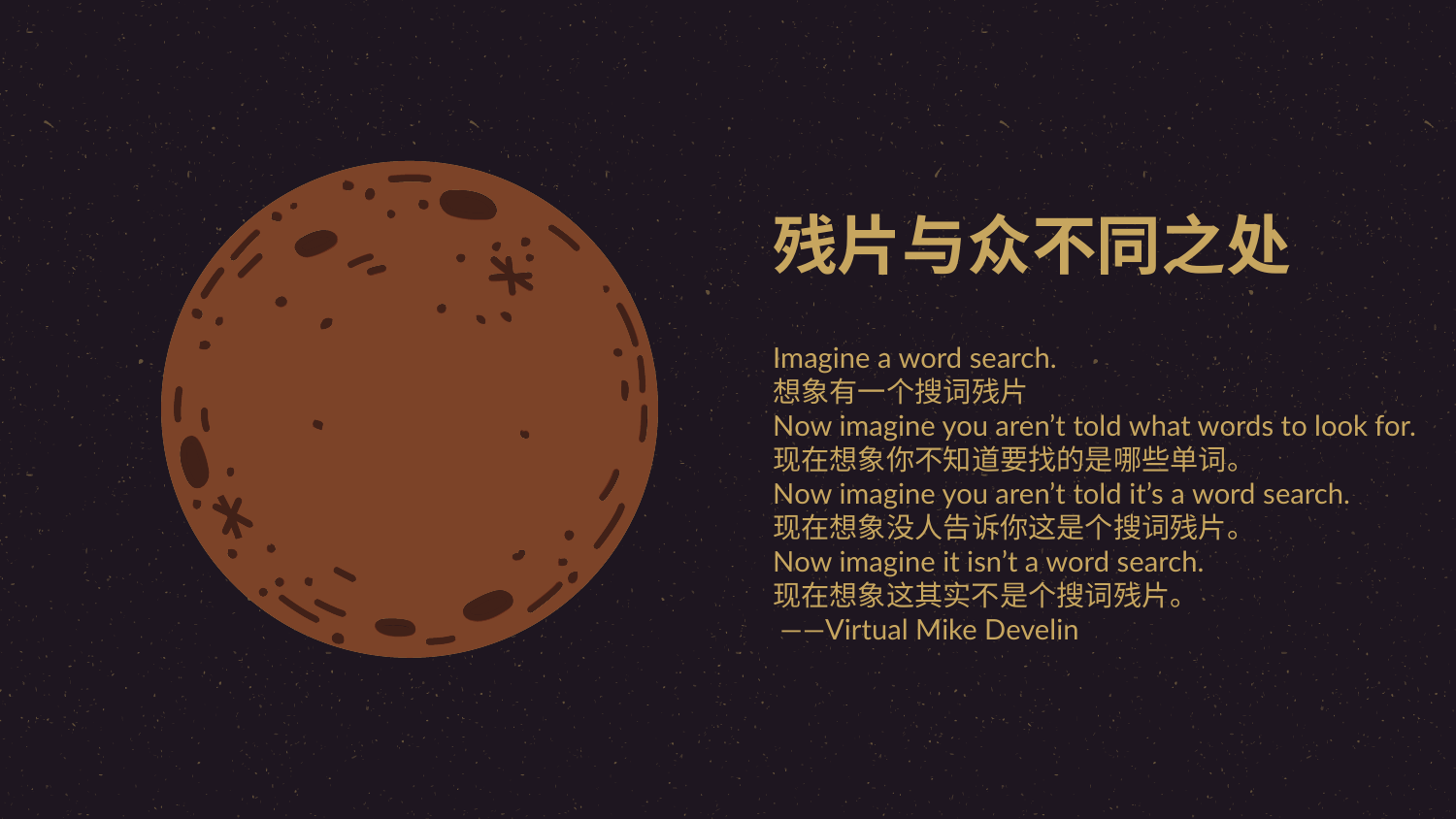

# 残片与众不同之处
Imagine a word search.
想象有一个搜词残片
Now imagine you aren’t told what words to look for.
现在想象你不知道要找的是哪些单词。
Now imagine you aren’t told it’s a word search.
现在想象没人告诉你这是个搜词残片。
Now imagine it isn’t a word search.
现在想象这其实不是个搜词残片。
 ——Virtual Mike Develin